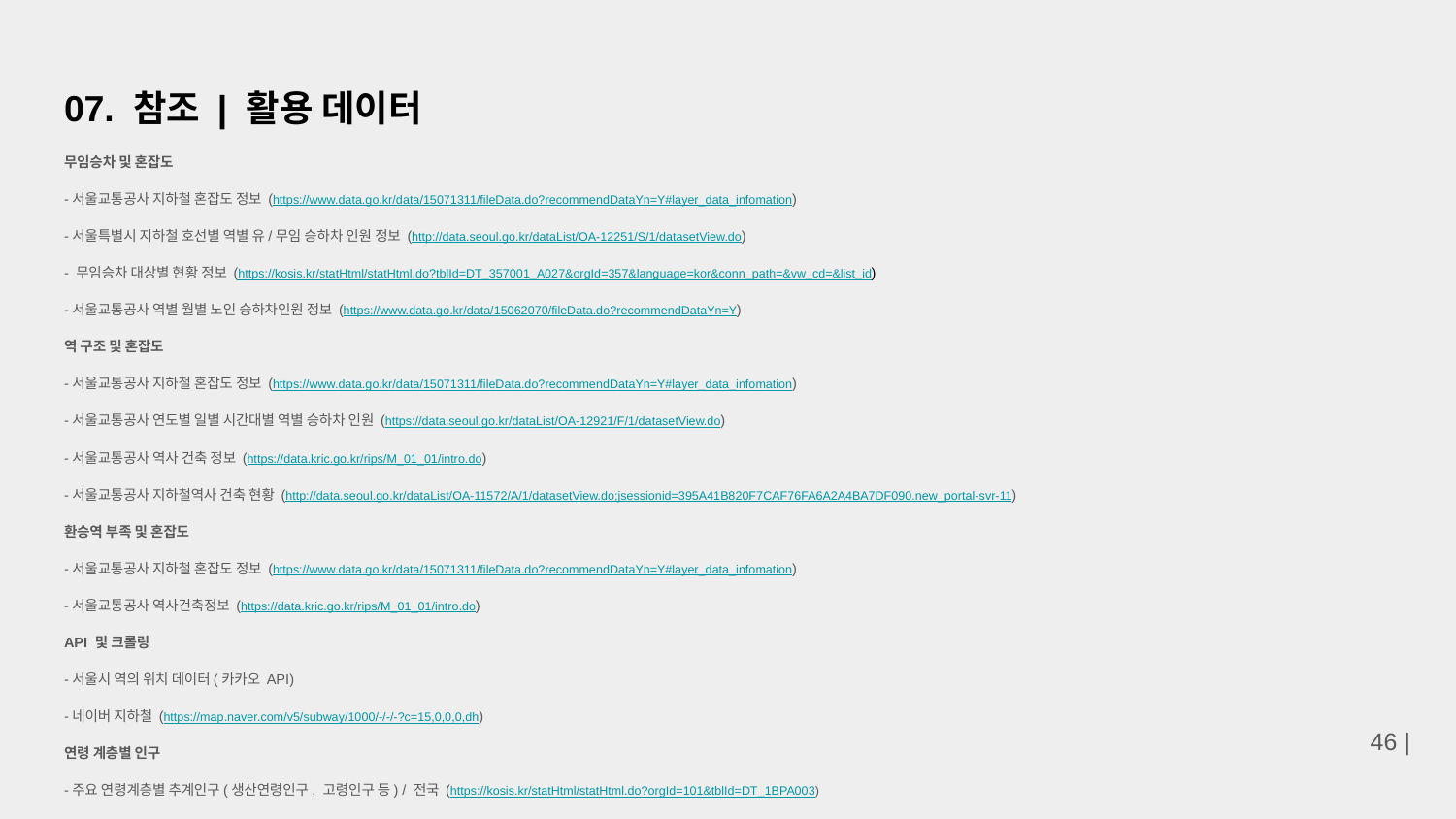

# 07. 참조 | 활용 데이터
무임승차 및 혼잡도
-서울교통공사 지하철 혼잡도 정보 (https://www.data.go.kr/data/15071311/fileData.do?recommendDataYn=Y#layer_data_infomation)
-서울특별시 지하철 호선별 역별 유/무임 승하차 인원 정보 (http://data.seoul.go.kr/dataList/OA-12251/S/1/datasetView.do)
- 무임승차 대상별 현황 정보 (https://kosis.kr/statHtml/statHtml.do?tblId=DT_357001_A027&orgId=357&language=kor&conn_path=&vw_cd=&list_id)
-서울교통공사 역별 월별 노인 승하차인원 정보 (https://www.data.go.kr/data/15062070/fileData.do?recommendDataYn=Y)
역 구조 및 혼잡도
-서울교통공사 지하철 혼잡도 정보 (https://www.data.go.kr/data/15071311/fileData.do?recommendDataYn=Y#layer_data_infomation)
-서울교통공사 연도별 일별 시간대별 역별 승하차 인원 (https://data.seoul.go.kr/dataList/OA-12921/F/1/datasetView.do)
-서울교통공사 역사 건축 정보 (https://data.kric.go.kr/rips/M_01_01/intro.do)
-서울교통공사 지하철역사 건축 현황 (http://data.seoul.go.kr/dataList/OA-11572/A/1/datasetView.do;jsessionid=395A41B820F7CAF76FA6A2A4BA7DF090.new_portal-svr-11)
환승역 부족 및 혼잡도
-서울교통공사 지하철 혼잡도 정보 (https://www.data.go.kr/data/15071311/fileData.do?recommendDataYn=Y#layer_data_infomation)
-서울교통공사 역사건축정보 (https://data.kric.go.kr/rips/M_01_01/intro.do)
API 및 크롤링
-서울시 역의 위치 데이터(카카오 API)
-네이버 지하철 (https://map.naver.com/v5/subway/1000/-/-/-?c=15,0,0,0,dh)
연령 계층별 인구
-주요 연령계층별 추계인구(생산연령인구, 고령인구 등) / 전국 (https://kosis.kr/statHtml/statHtml.do?orgId=101&tblId=DT_1BPA003)

46 |